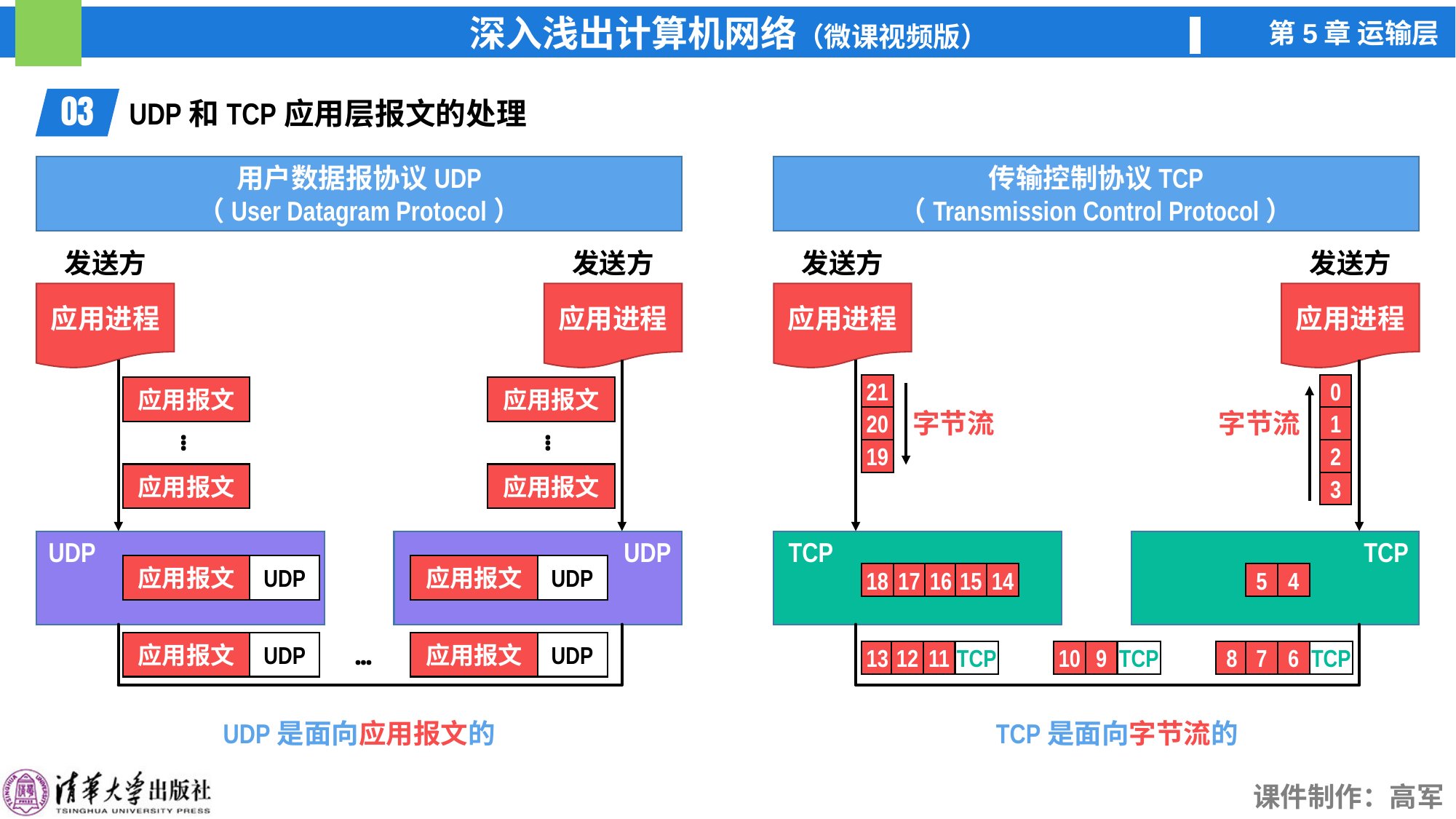

03
UDP和TCP应用层报文的处理
用户数据报协议UDP
（User Datagram Protocol）
传输控制协议TCP
（Transmission Control Protocol）
发送方
发送方
应用进程
应用进程
UDP
UDP

发送方
发送方
应用进程
应用进程
TCP
TCP

21
字节流
20
19
0
字节流
1
2
3
应用报文
…
应用报文
应用报文
UDP
应用报文
UDP
应用报文
…
应用报文
应用报文
UDP
应用报文
UDP
18
17
16
15
14
5
4
…
13
12
11
TCP
10
9
TCP
8
7
6
TCP
UDP是面向应用报文的
TCP是面向字节流的